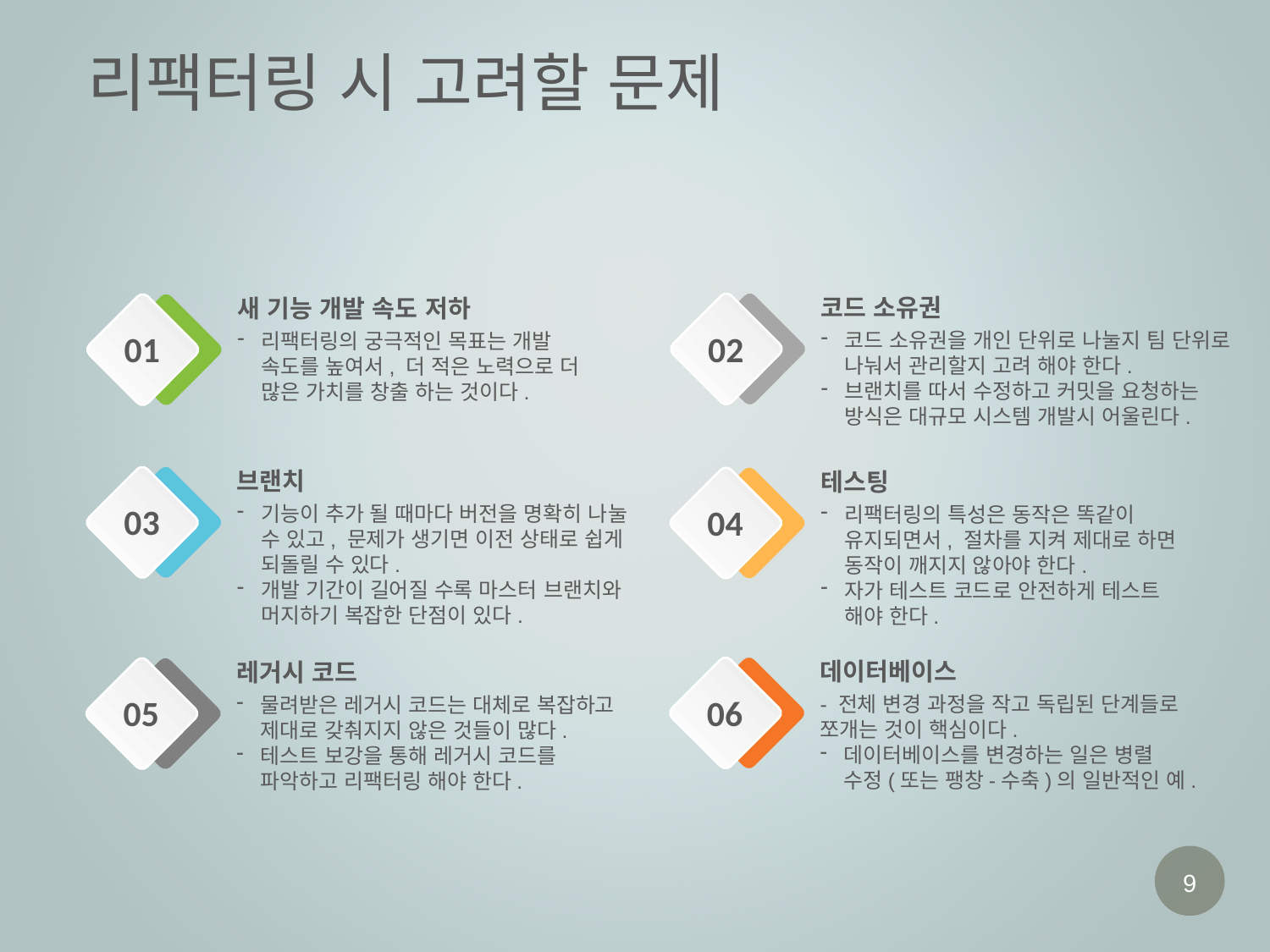

# 리팩터링 시 고려할 문제

코드 소유권
코드 소유권을 개인 단위로 나눌지 팀 단위로 나눠서 관리할지 고려 해야 한다.
브랜치를 따서 수정하고 커밋을 요청하는 방식은 대규모 시스템 개발시 어울린다.

02
새 기능 개발 속도 저하
리팩터링의 궁극적인 목표는 개발 속도를 높여서, 더 적은 노력으로 더 많은 가치를 창출 하는 것이다.

01
브랜치
기능이 추가 될 때마다 버전을 명확히 나눌 수 있고, 문제가 생기면 이전 상태로 쉽게 되돌릴 수 있다.
개발 기간이 길어질 수록 마스터 브랜치와 머지하기 복잡한 단점이 있다.

03
테스팅
리팩터링의 특성은 동작은 똑같이 유지되면서, 절차를 지켜 제대로 하면 동작이 깨지지 않아야 한다.
자가 테스트 코드로 안전하게 테스트 해야 한다.

04
데이터베이스
- 전체 변경 과정을 작고 독립된 단계들로 쪼개는 것이 핵심이다.
데이터베이스를 변경하는 일은 병렬 수정(또는 팽창-수축)의 일반적인 예.

06
레거시 코드
물려받은 레거시 코드는 대체로 복잡하고 제대로 갖춰지지 않은 것들이 많다.
테스트 보강을 통해 레거시 코드를 파악하고 리팩터링 해야 한다.

05